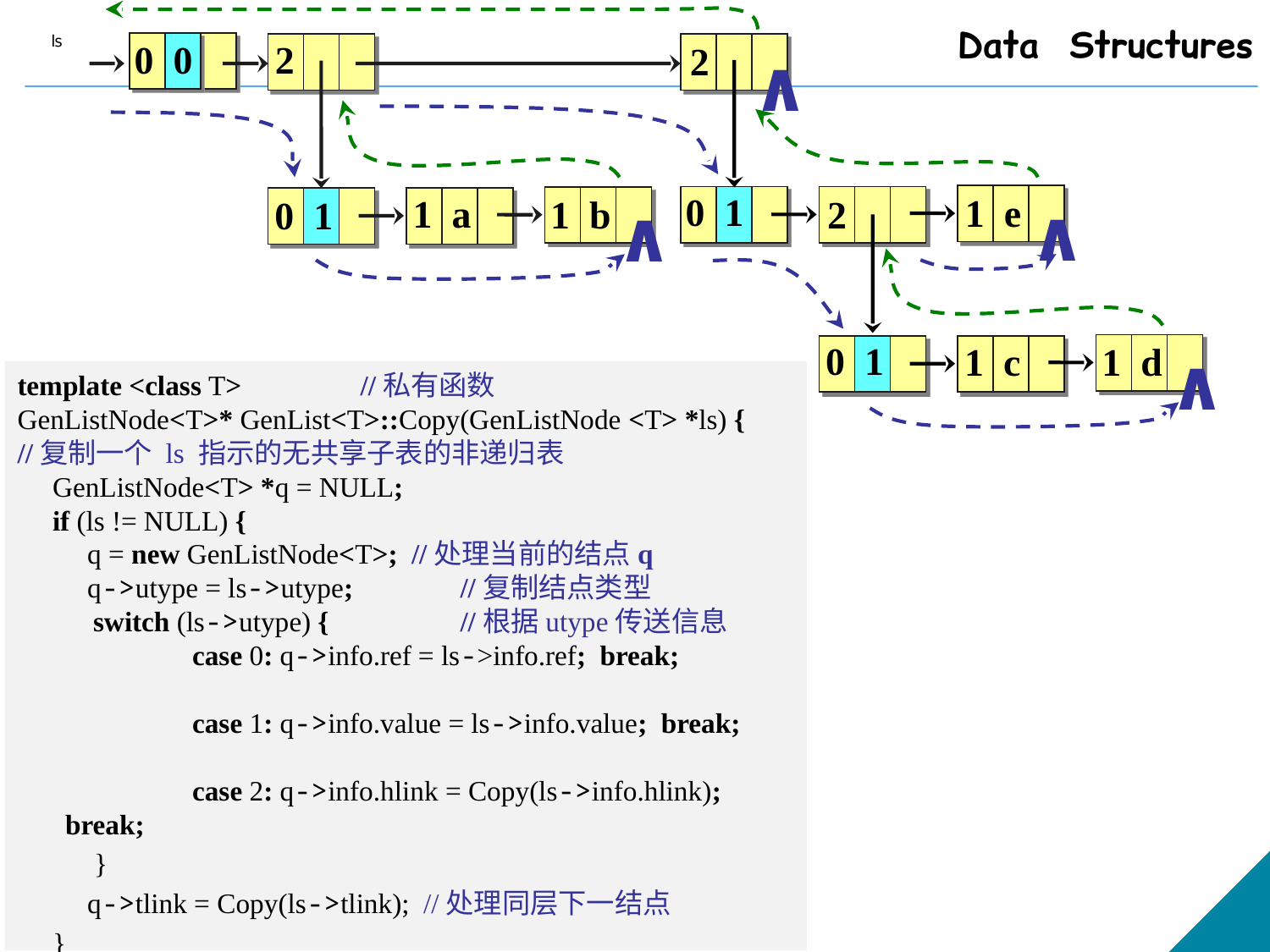

ls
2
0  0
2

∧

0  1
1  e
2
∧

1  a
1  b
0  1
∧

0  1
1  c
1  d
∧

template <class T>                 //私有函数
GenListNode<T>* GenList<T>::Copy(GenListNode <T> *ls) {
//复制一个 ls 指示的无共享子表的非递归表
     GenListNode<T> *q = NULL;
     if (ls != NULL) {
          q = new GenListNode<T>;  //处理当前的结点q
          q->utype = ls->utype;	  //复制结点类型
	    switch (ls->utype) {	  //根据utype传送信息
              	case 0: q->info.ref = ls->info.ref;  break;
		case 1: q->info.value = ls->info.value;  break;
		case 2: q->info.hlink = Copy(ls->info.hlink);   break;
         }
          q->tlink = Copy(ls->tlink);  //处理同层下一结点
     }
     return q;
};